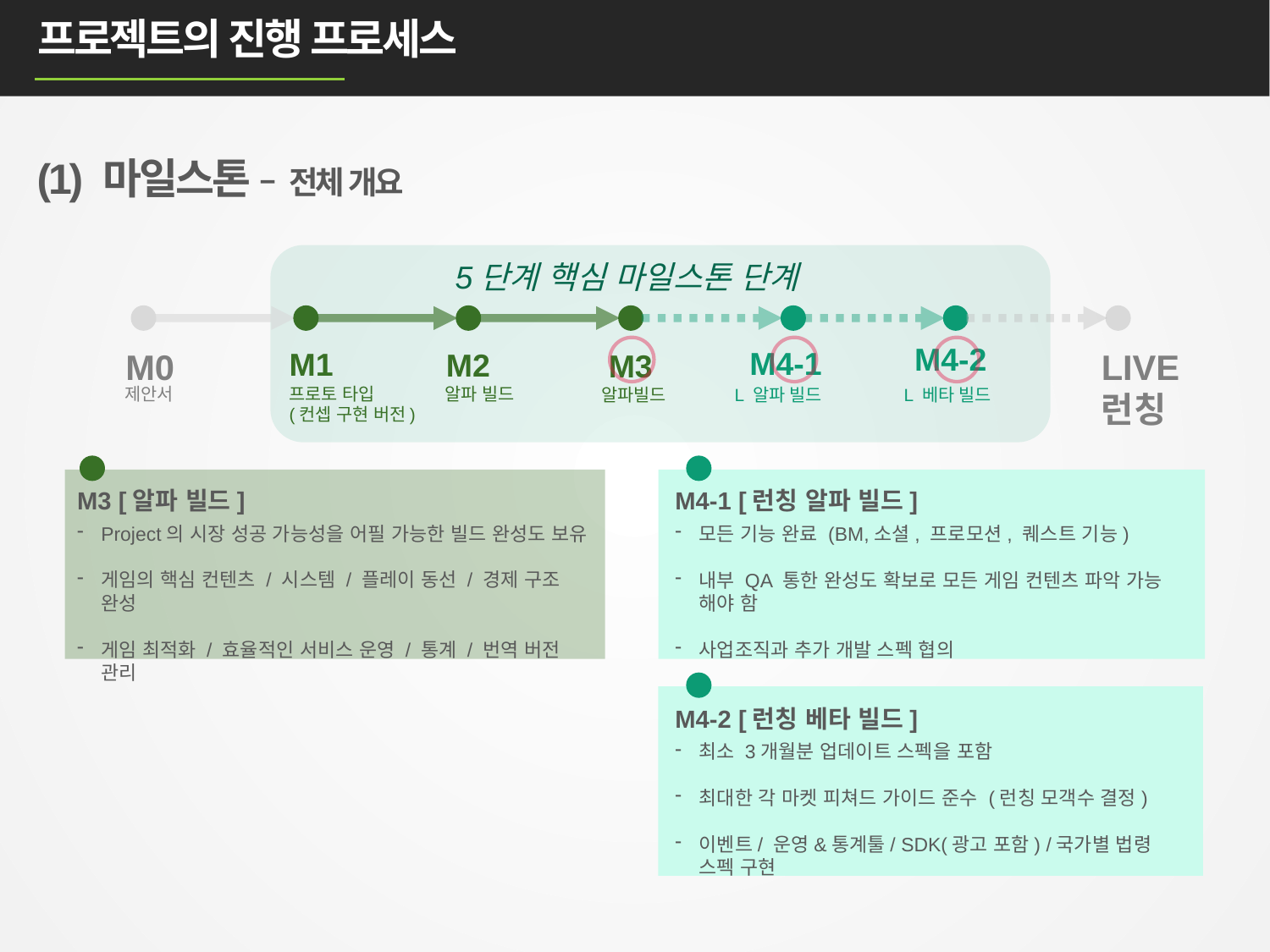

프로젝트의 진행 프로세스
(1) 마일스톤 – 전체 개요

5단계 핵심 마일스톤 단계

M4-2

M4-1
M0
M1
LIVE
런칭
M2
M3
제안서
프로토 타입
(컨셉 구현 버전)
알파 빌드
알파빌드

L 알파 빌드
L 베타 빌드

M3 [알파 빌드]

Project의 시장 성공 가능성을 어필 가능한 빌드 완성도 보유

게임의 핵심 컨텐츠 / 시스템 / 플레이 동선 / 경제 구조 완성

게임 최적화 / 효율적인 서비스 운영 / 통계 / 번역 버전 관리
M4-1 [런칭 알파 빌드]

모든 기능 완료 (BM,소셜, 프로모션, 퀘스트 기능)

내부 QA 통한 완성도 확보로 모든 게임 컨텐츠 파악 가능 해야 함

사업조직과 추가 개발 스펙 협의

M4-2 [런칭 베타 빌드]

최소 3개월분 업데이트 스펙을 포함

최대한 각 마켓 피쳐드 가이드 준수 (런칭 모객수 결정)

이벤트/ 운영&통계툴/ SDK(광고 포함) /국가별 법령 스펙 구현